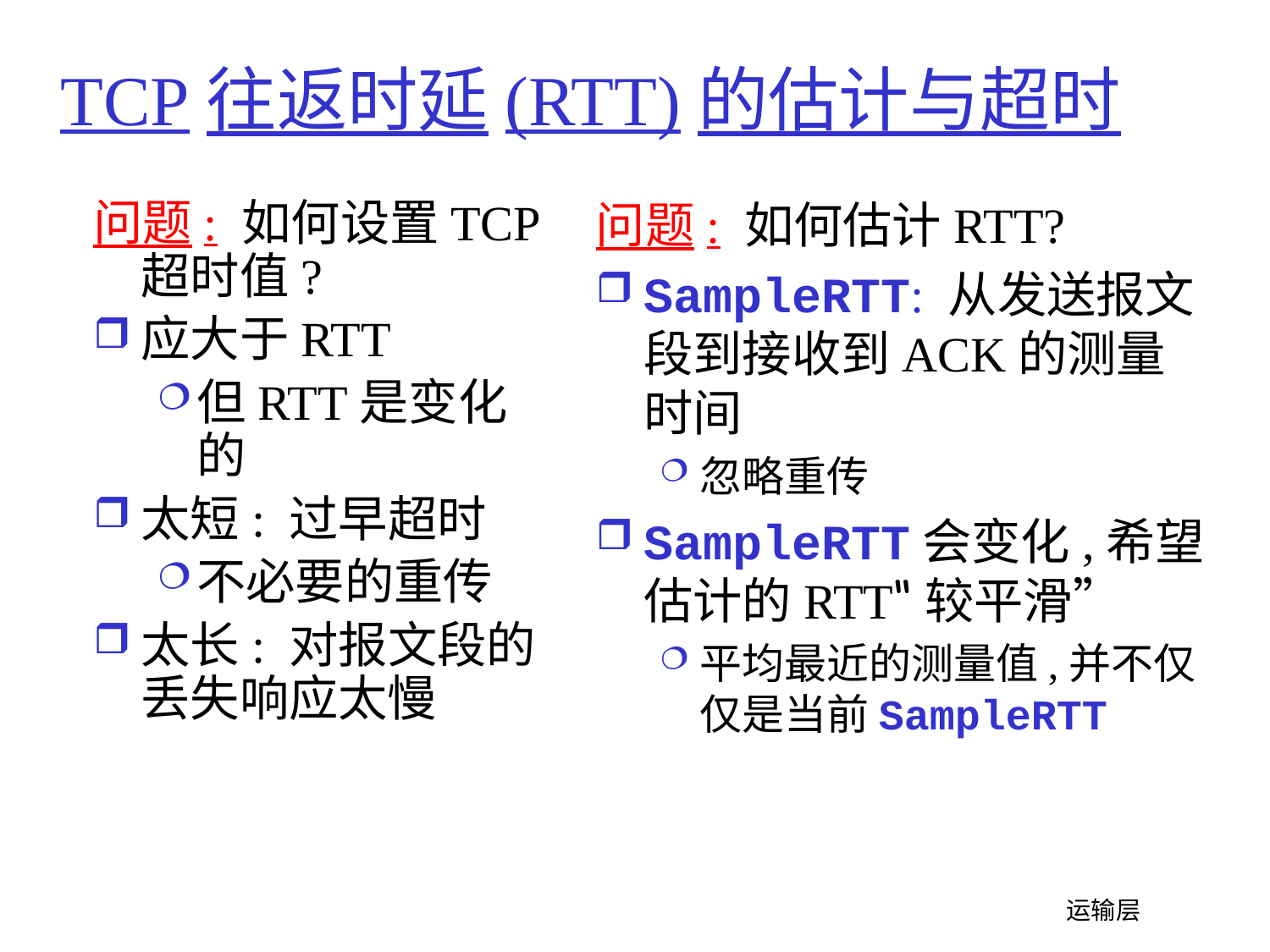

# TCP往返时延(RTT)的估计与超时
问题: 如何估计RTT?
SampleRTT: 从发送报文段到接收到ACK的测量时间
忽略重传
SampleRTT会变化,希望估计的RTT“较平滑”
平均最近的测量值,并不仅仅是当前SampleRTT
问题: 如何设置TCP 超时值?
应大于RTT
但RTT是变化的
太短: 过早超时
不必要的重传
太长: 对报文段的丢失响应太慢
 运输层
70